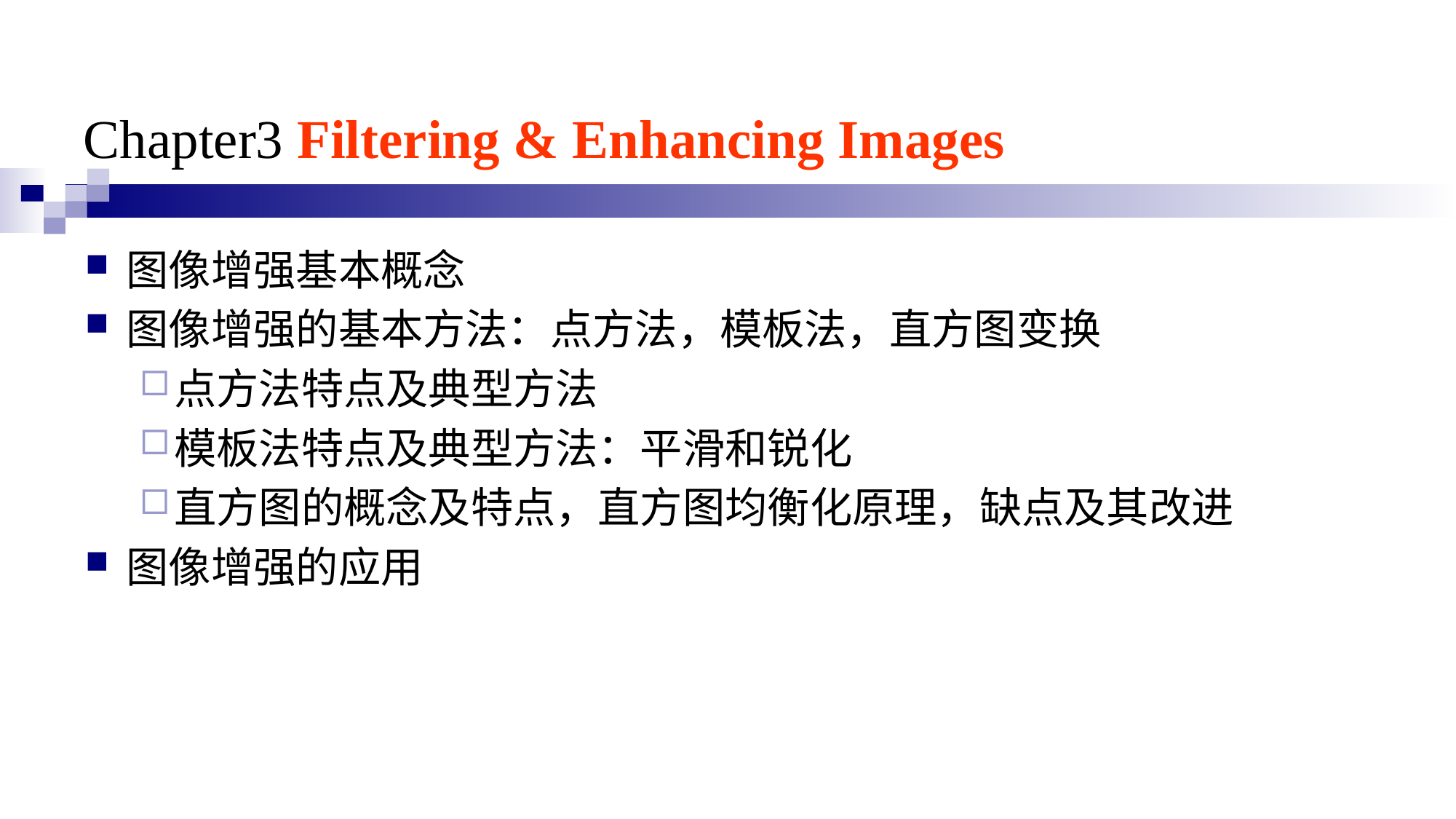

# Chapter3 Filtering & Enhancing Images
图像增强基本概念
图像增强的基本方法：点方法，模板法，直方图变换
点方法特点及典型方法
模板法特点及典型方法：平滑和锐化
直方图的概念及特点，直方图均衡化原理，缺点及其改进
图像增强的应用